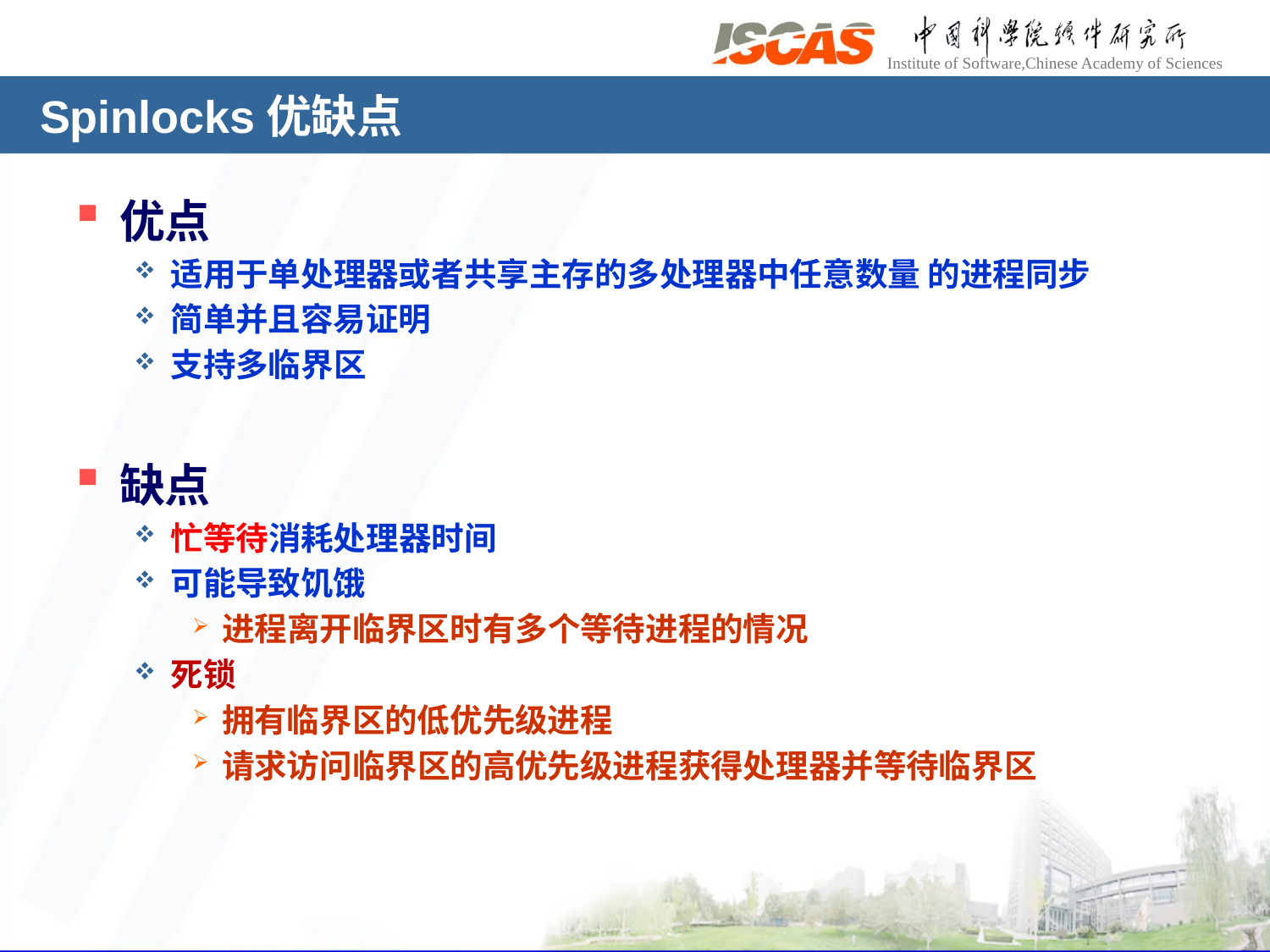

# Spinlocks优缺点
优点
适用于单处理器或者共享主存的多处理器中任意数量 的进程同步
简单并且容易证明
支持多临界区

缺点
忙等待消耗处理器时间
可能导致饥饿
进程离开临界区时有多个等待进程的情况
死锁
拥有临界区的低优先级进程
请求访问临界区的高优先级进程获得处理器并等待临界区